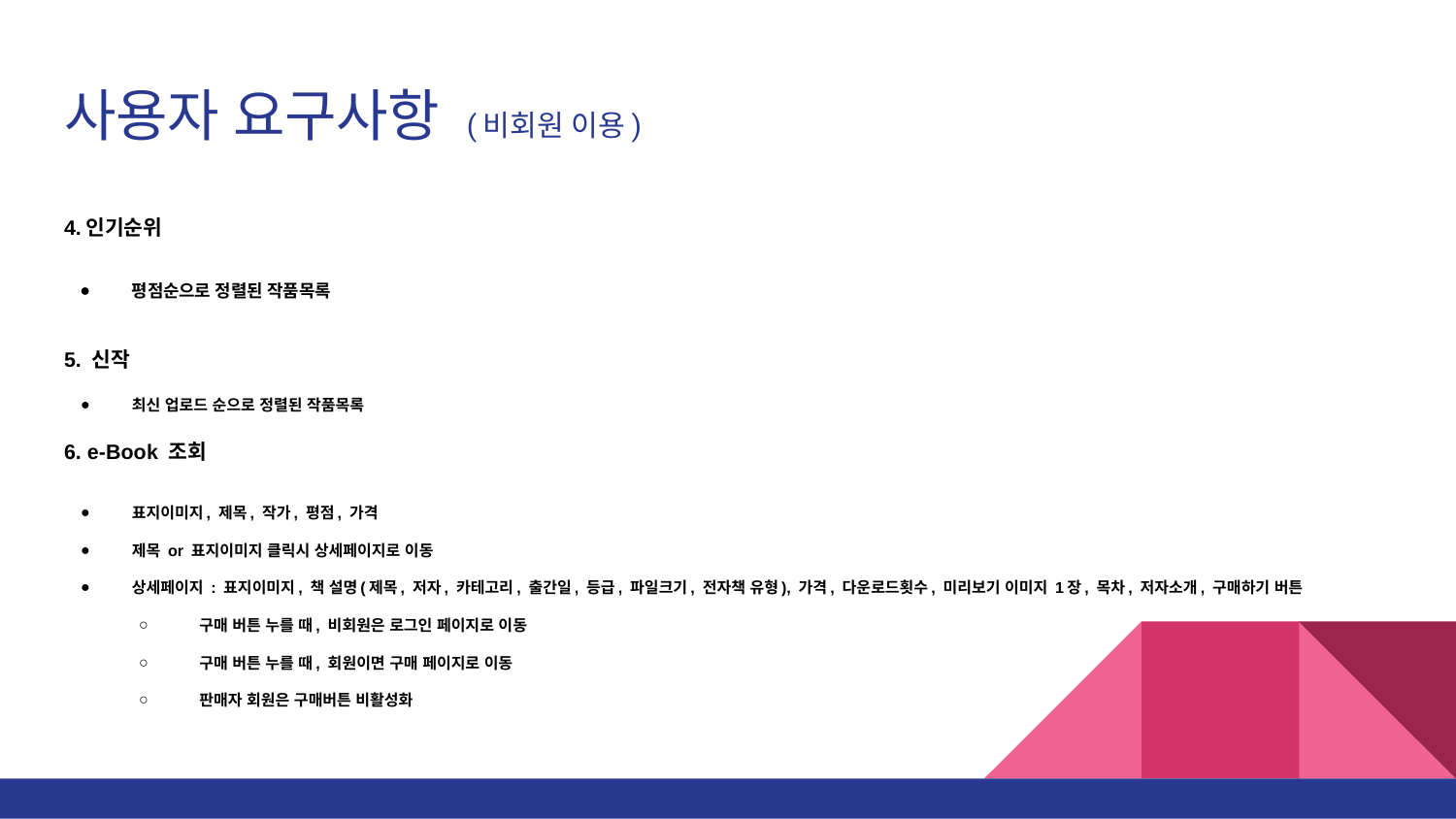

# 사용자 요구사항 (비회원 이용)
4.인기순위
평점순으로 정렬된 작품목록
5. 신작
최신 업로드 순으로 정렬된 작품목록
6. e-Book 조회
표지이미지, 제목, 작가, 평점, 가격
제목 or 표지이미지 클릭시 상세페이지로 이동
상세페이지 : 표지이미지, 책 설명(제목, 저자, 카테고리, 출간일, 등급, 파일크기, 전자책 유형), 가격, 다운로드횟수, 미리보기 이미지 1장, 목차, 저자소개, 구매하기 버튼
구매 버튼 누를 때, 비회원은 로그인 페이지로 이동
구매 버튼 누를 때, 회원이면 구매 페이지로 이동
판매자 회원은 구매버튼 비활성화